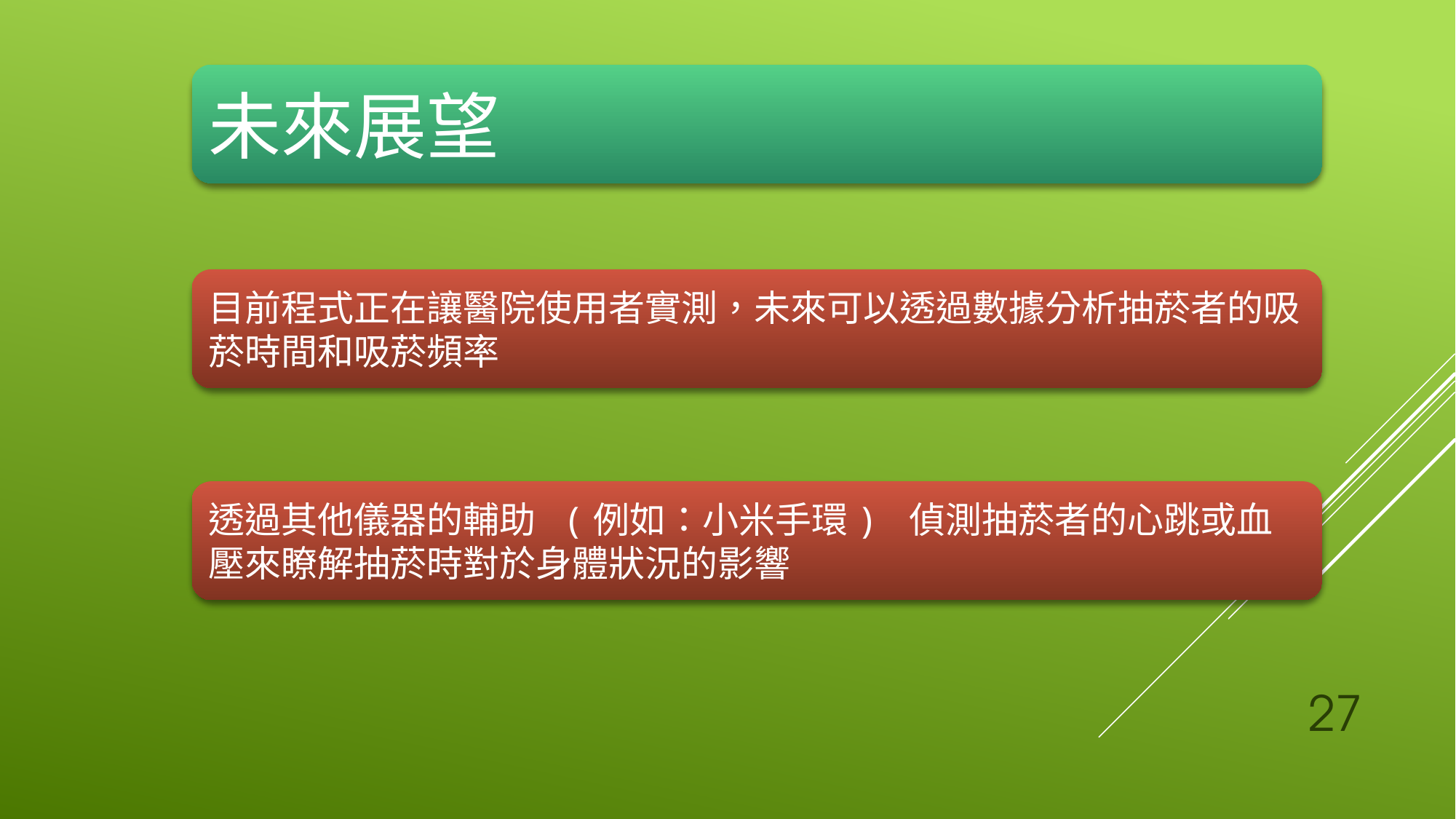

未來展望
目前程式正在讓醫院使用者實測，未來可以透過數據分析抽菸者的吸菸時間和吸菸頻率
透過其他儀器的輔助 (例如：小米手環) 偵測抽菸者的心跳或血壓來瞭解抽菸時對於身體狀況的影響
27